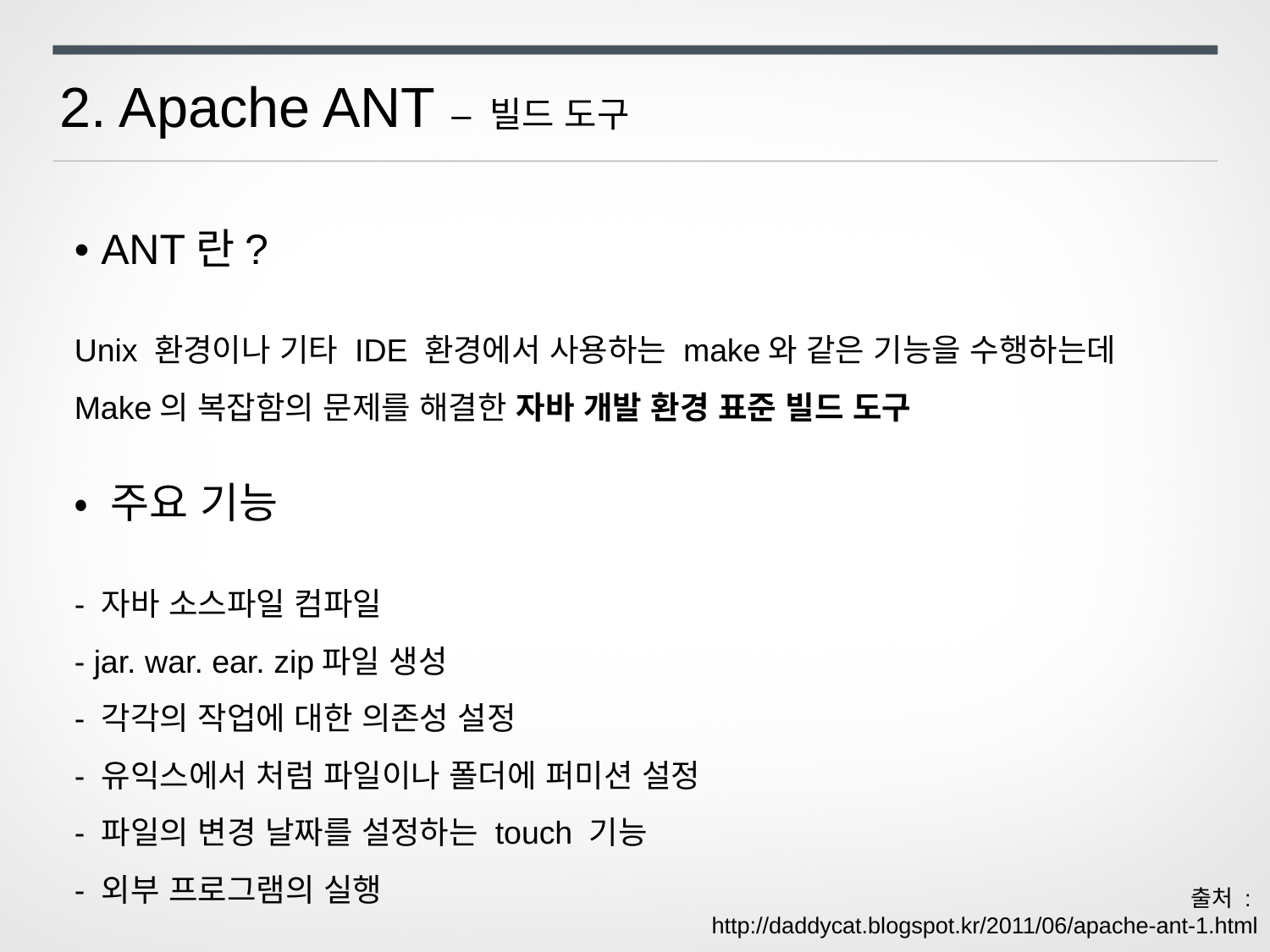

2. Apache ANT – 빌드 도구
• ANT란?

Unix 환경이나 기타 IDE 환경에서 사용하는 make와 같은 기능을 수행하는데 Make의 복잡함의 문제를 해결한 자바 개발 환경 표준 빌드 도구

• 주요 기능

- 자바 소스파일 컴파일
- jar. war. ear. zip파일 생성
- 각각의 작업에 대한 의존성 설정
- 유익스에서 처럼 파일이나 폴더에 퍼미션 설정
- 파일의 변경 날짜를 설정하는 touch 기능
- 외부 프로그램의 실행
출처 :
http://daddycat.blogspot.kr/2011/06/apache-ant-1.html